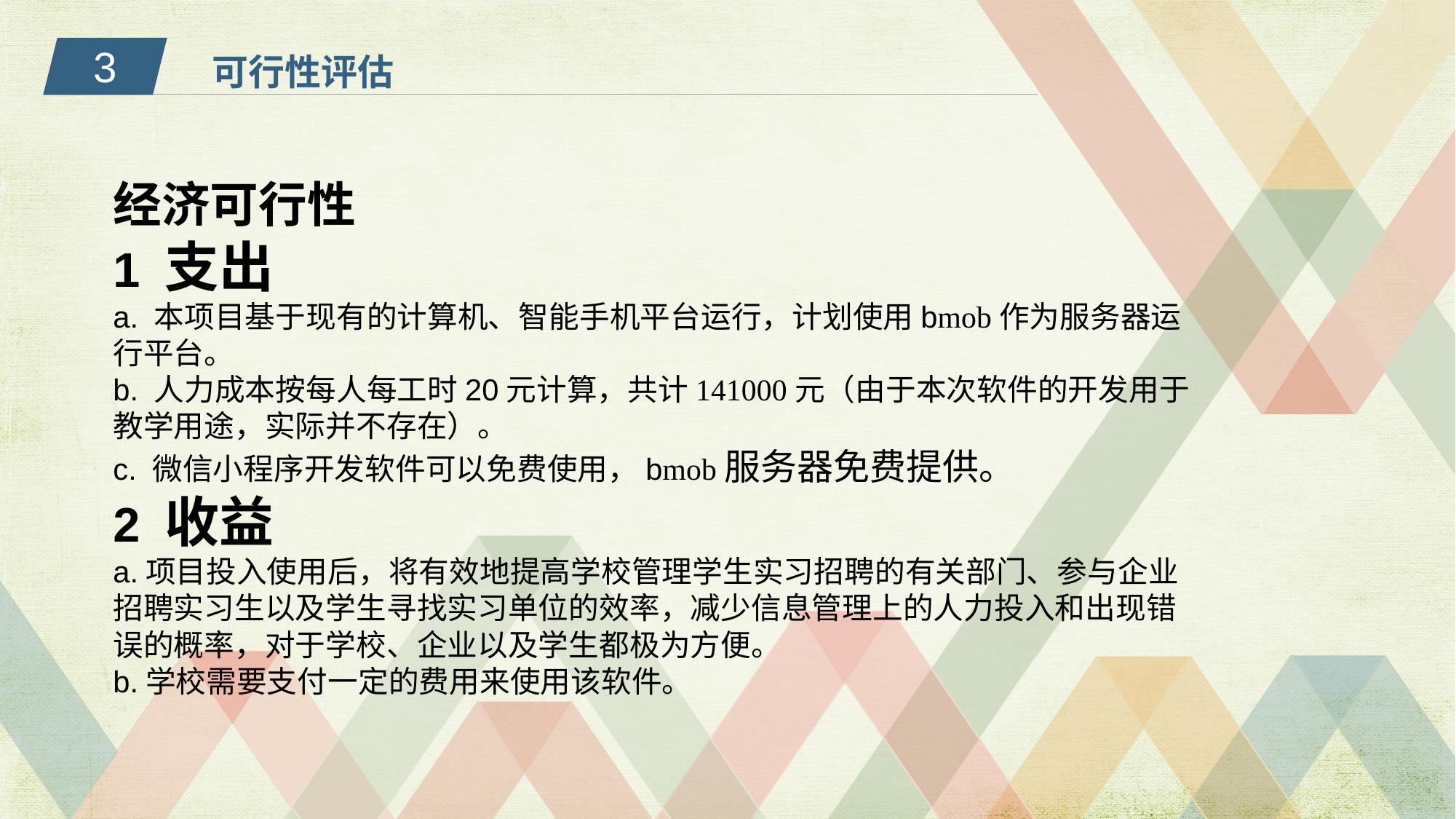

3

可行性评估

经济可行性
1 支出
a. 本项目基于现有的计算机、智能手机平台运行，计划使用bmob作为服务器运行平台。
b. 人力成本按每人每工时20元计算，共计141000元（由于本次软件的开发用于教学用途，实际并不存在）。
c. 微信小程序开发软件可以免费使用，bmob服务器免费提供。
2 收益
a.项目投入使用后，将有效地提高学校管理学生实习招聘的有关部门、参与企业招聘实习生以及学生寻找实习单位的效率，减少信息管理上的人力投入和出现错误的概率，对于学校、企业以及学生都极为方便。
b.学校需要支付一定的费用来使用该软件。